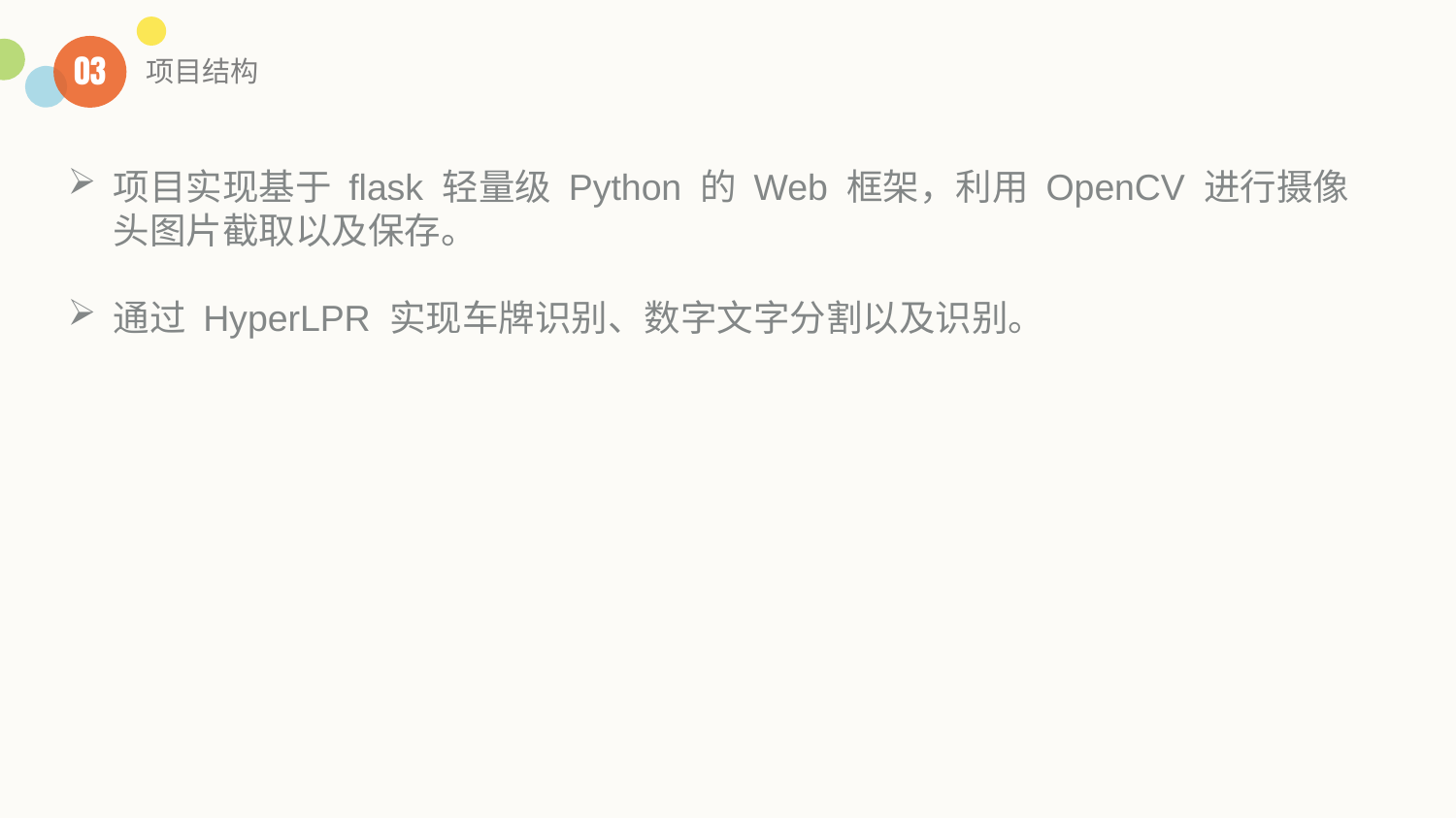

03
项目结构

项目实现基于 flask 轻量级 Python 的 Web 框架，利用 OpenCV 进行摄像头图片截取以及保存。

通过 HyperLPR 实现车牌识别、数字文字分割以及识别。